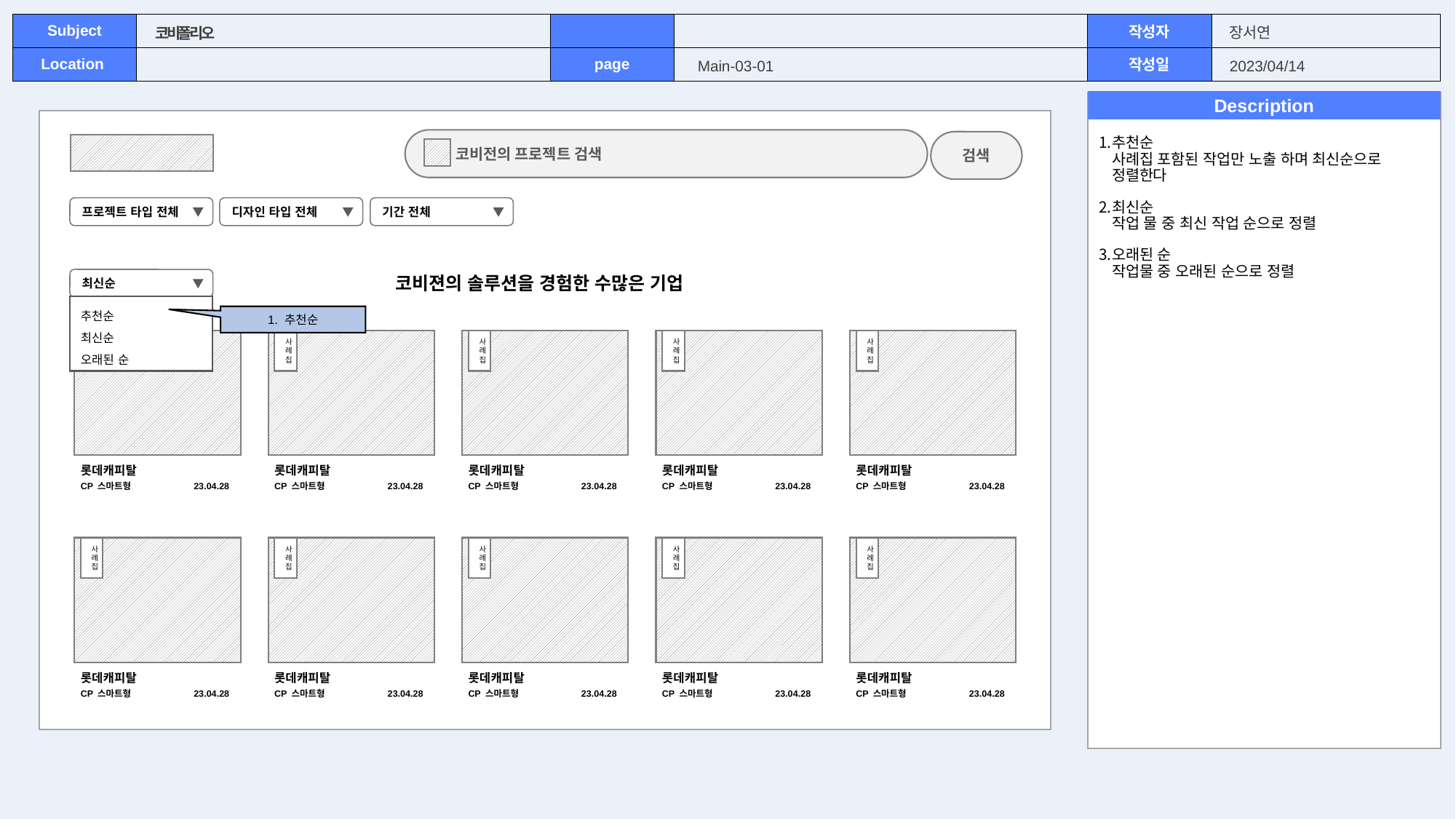

# 코비폴리오

Main-03-01
2023/04/14
       코비전의 프로젝트 검색
검색

추천순
사례집 포함된 작업만 노출 하며 최신순으로 정렬한다
최신순
작업 물 중 최신 작업 순으로 정렬
오래된 순
작업물 중 오래된 순으로 정렬

프로젝트 타입 전체

디자인 타입 전체

기간 전체

코비젼의 솔루션을 경험한 수많은 기업
최신순

추천순
최신순
오래된 순

1. 추천순

롯데캐피탈
CP 스마트형
23.04.28
사례집

롯데캐피탈
CP 스마트형
23.04.28
사례집

롯데캐피탈
CP 스마트형
23.04.28
사례집

롯데캐피탈
CP 스마트형
23.04.28
사례집

롯데캐피탈
CP 스마트형
23.04.28
사례집

롯데캐피탈
CP 스마트형
23.04.28
사례집

롯데캐피탈
CP 스마트형
23.04.28
사례집

롯데캐피탈
CP 스마트형
23.04.28
사례집

롯데캐피탈
CP 스마트형
23.04.28
사례집

롯데캐피탈
CP 스마트형
23.04.28
사례집